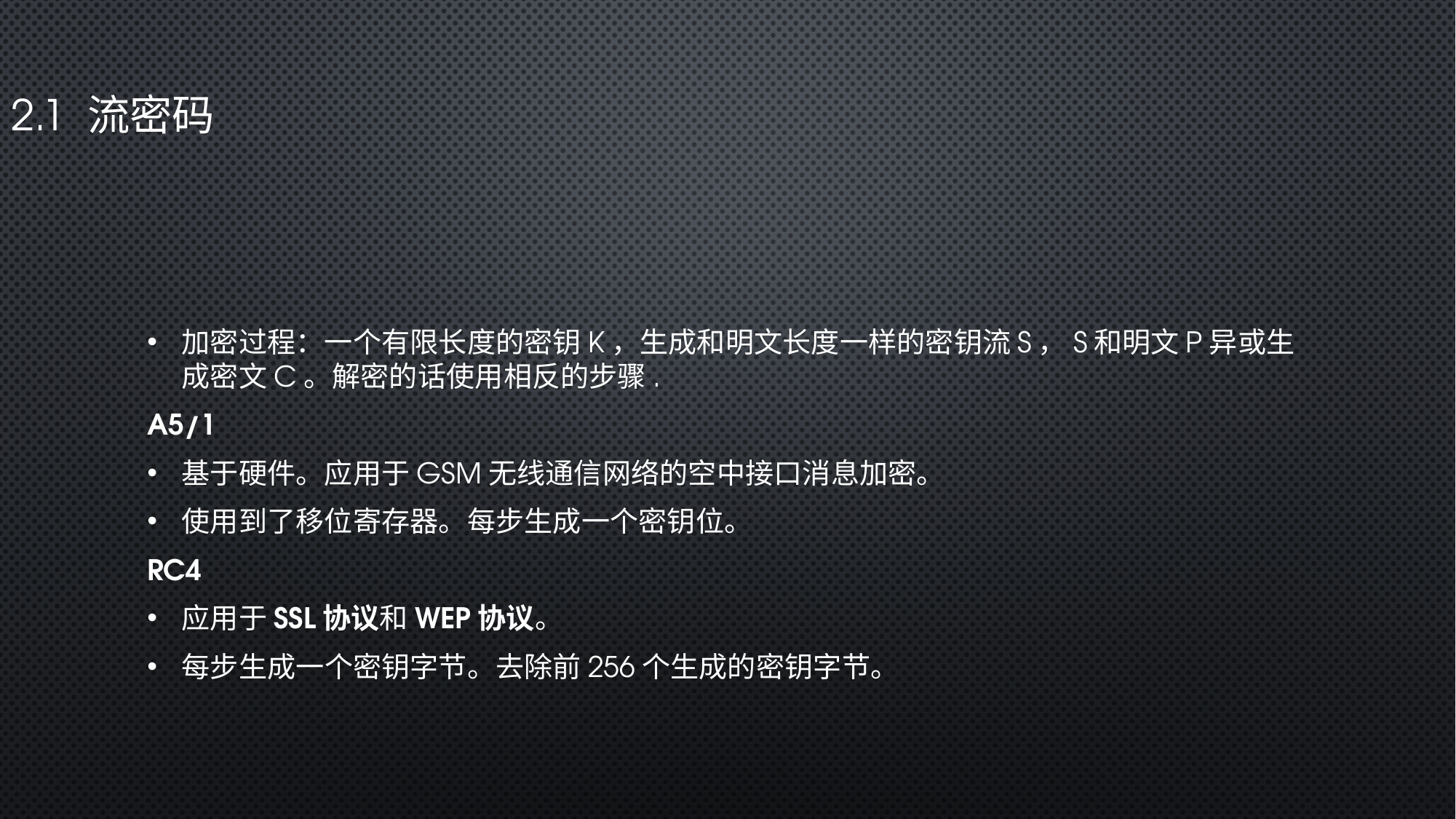

# 2.1 流密码
加密过程：一个有限长度的密钥K，生成和明文长度一样的密钥流S，S和明文P异或生成密文C。解密的话使用相反的步骤.
A5/1
	基于硬件。应用于GSM无线通信网络的空中接口消息加密。
	使用到了移位寄存器。每步生成一个密钥位。
RC4
	应用于SSL协议和WEP协议。
	每步生成一个密钥字节。去除前256个生成的密钥字节。